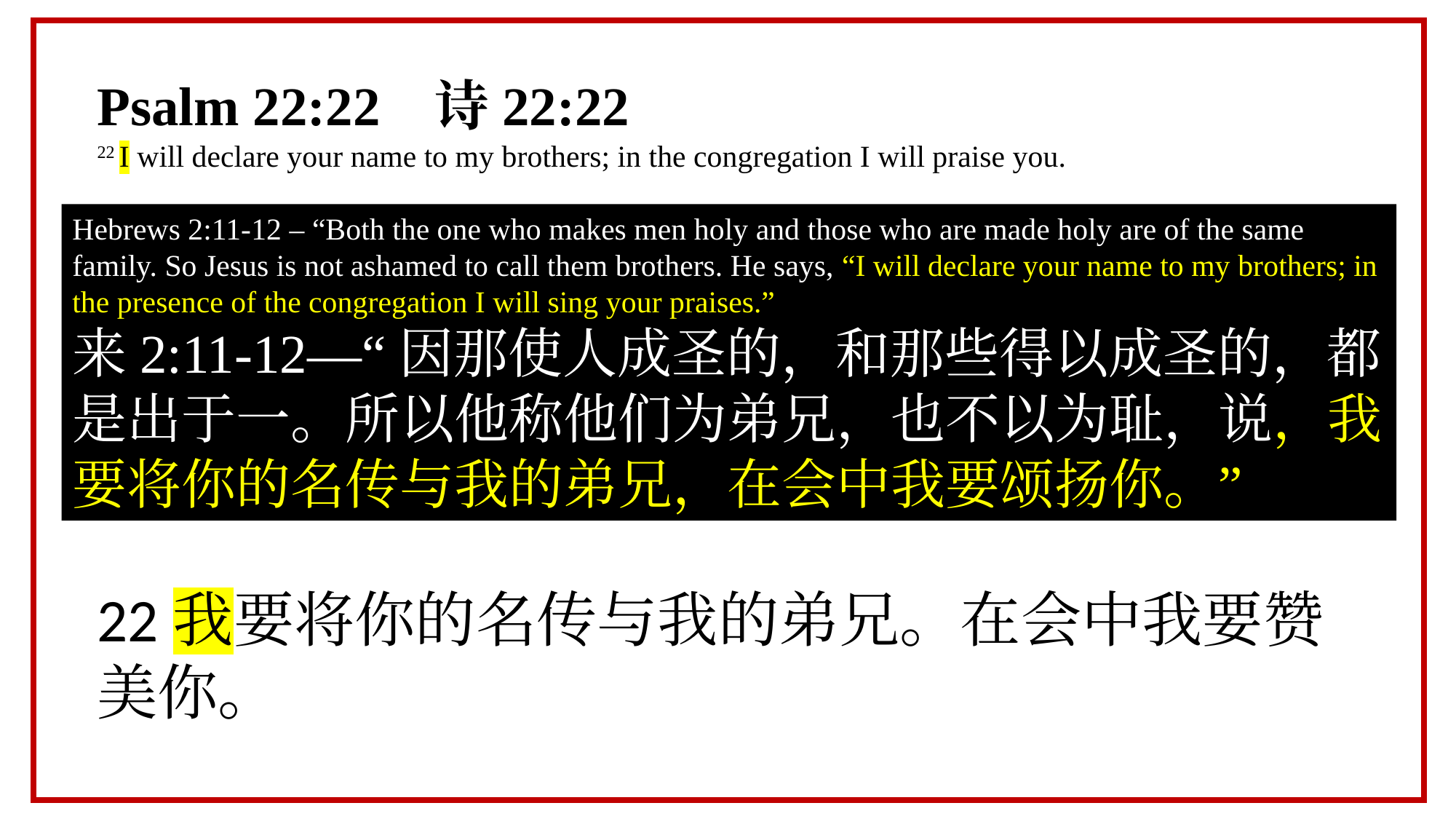

Psalm 22:22   诗22:22
22 I will declare your name to my brothers; in the congregation I will praise you.

22我要将你的名传与我的弟兄。在会中我要赞美你。
Hebrews 2:11-12 – “Both the one who makes men holy and those who are made holy are of the same family. So Jesus is not ashamed to call them brothers. He says, “I will declare your name to my brothers; in the presence of the congregation I will sing your praises.”
来2:11-12—“因那使人成圣的，和那些得以成圣的，都是出于一。所以他称他们为弟兄，也不以为耻，说，我要将你的名传与我的弟兄，在会中我要颂扬你。”